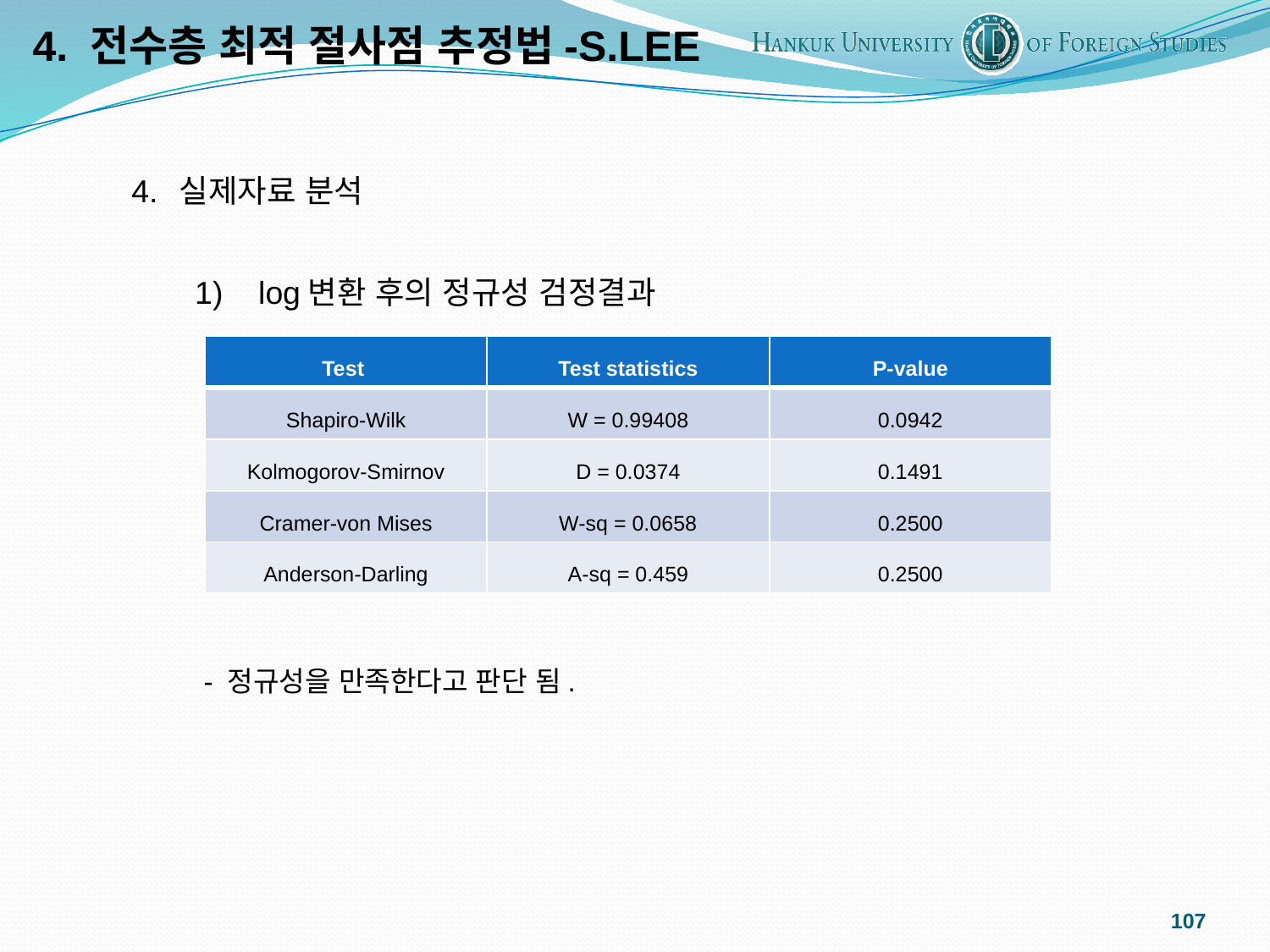

4. 전수층 최적 절사점 추정법-S.LEE
실제자료 분석

log변환 후의 정규성 검정결과

 - 정규성을 만족한다고 판단 됨.
| Test | Test statistics | P-value |
| --- | --- | --- |
| Shapiro-Wilk | W = 0.99408 | 0.0942 |
| Kolmogorov-Smirnov | D = 0.0374 | 0.1491 |
| Cramer-von Mises | W-sq = 0.0658 | 0.2500 |
| Anderson-Darling | A-sq = 0.459 | 0.2500 |
107